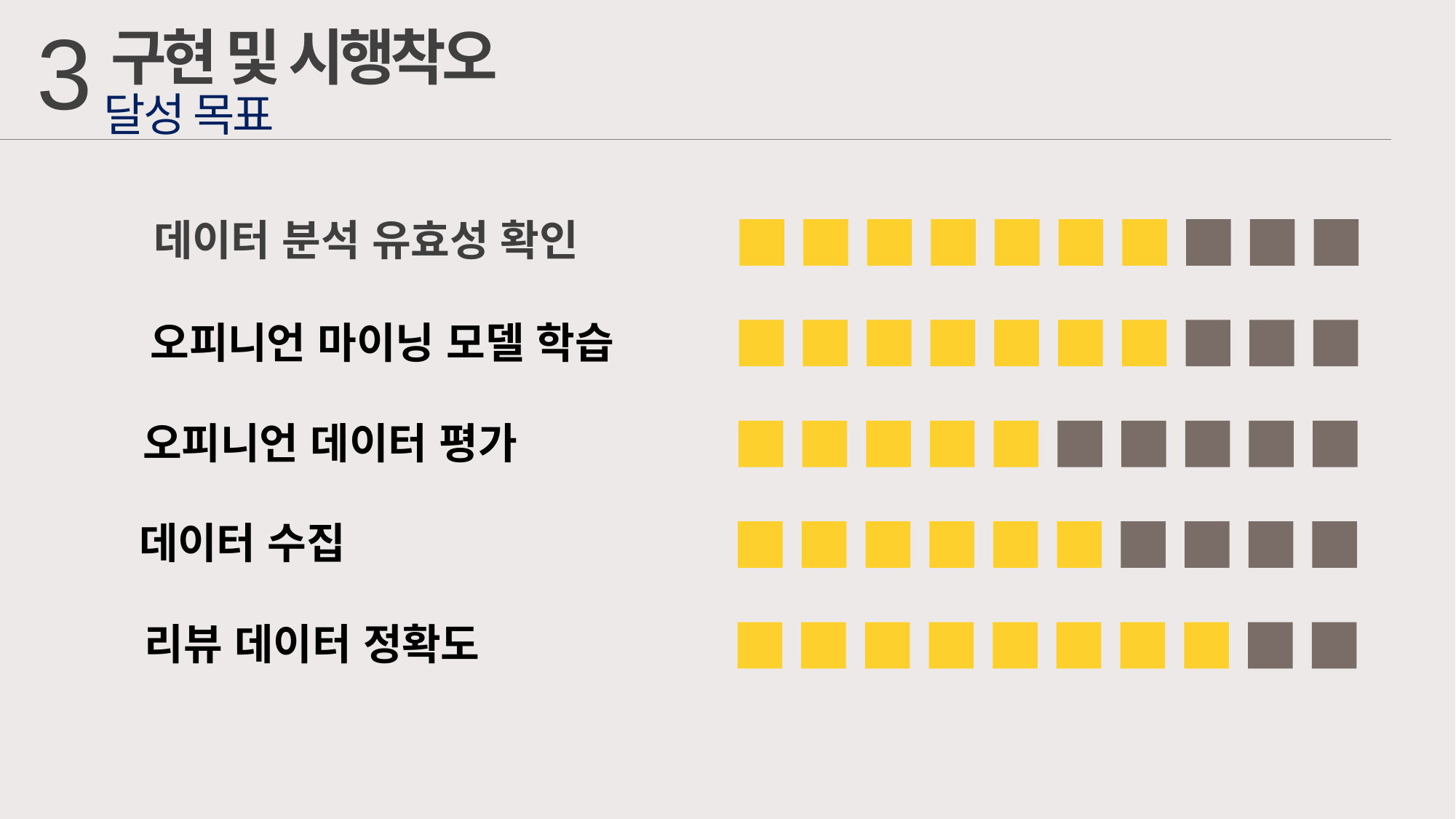

3
구현 및 시행착오
달성 목표
데이터 분석 유효성 확인

오피니언 마이닝 모델 학습

오피니언 데이터 평가

데이터 수집

리뷰 데이터 정확도